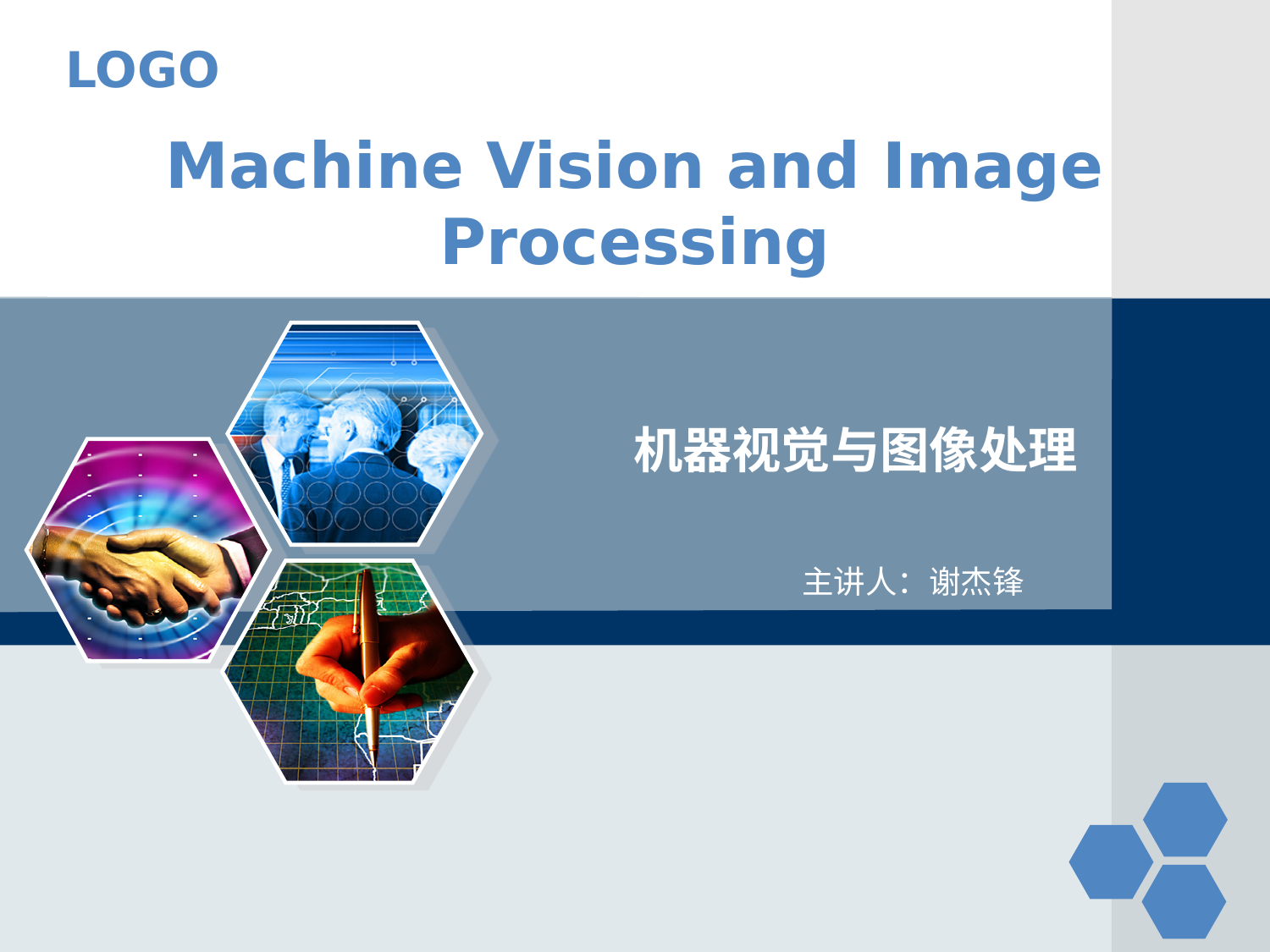

# Machine Vision and Image Processing
机器视觉与图像处理
主讲人：谢杰锋